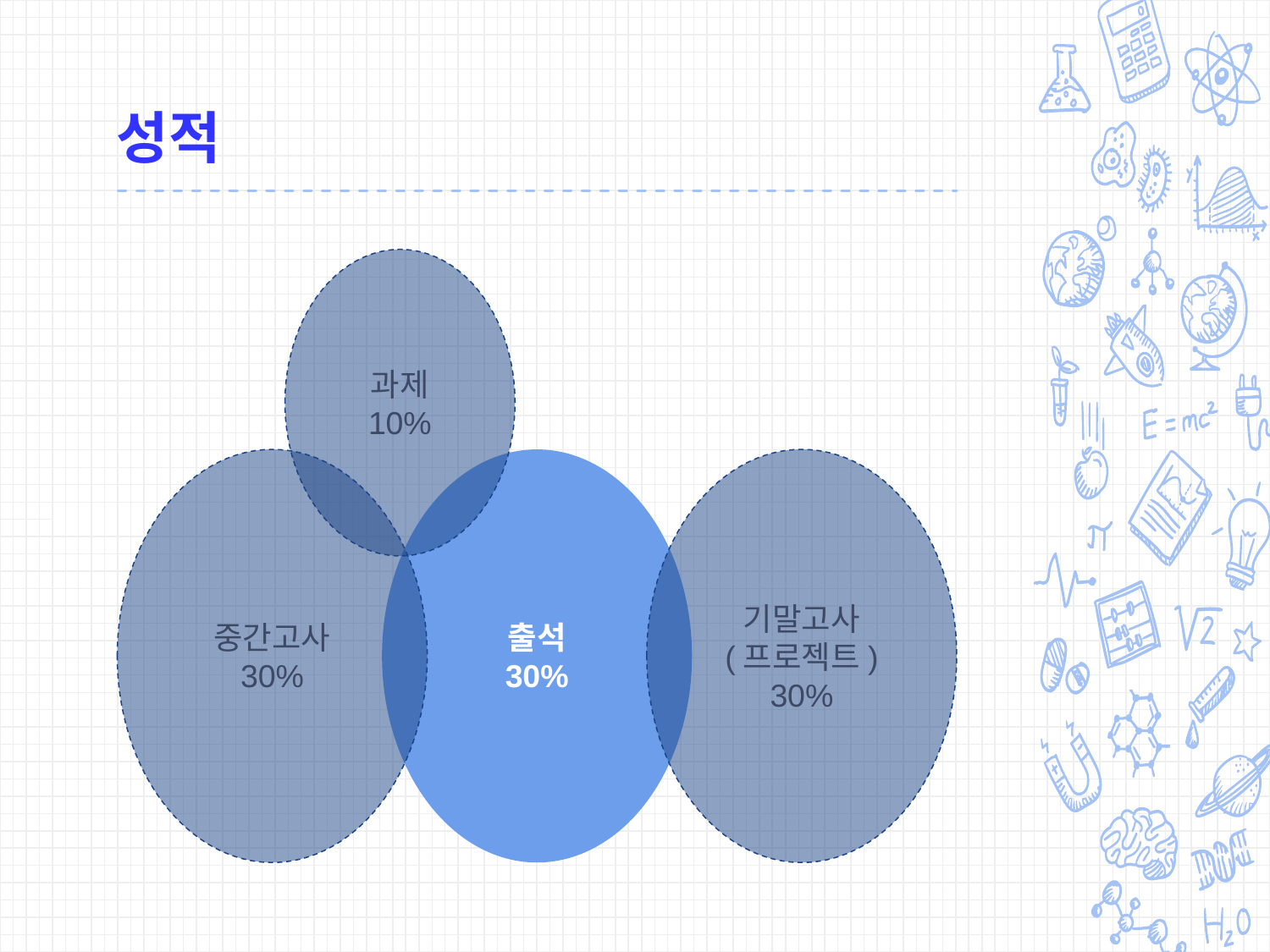

# 성적
과제
10%
중간고사
30%
출석
30%
기말고사
(프로젝트)
30%